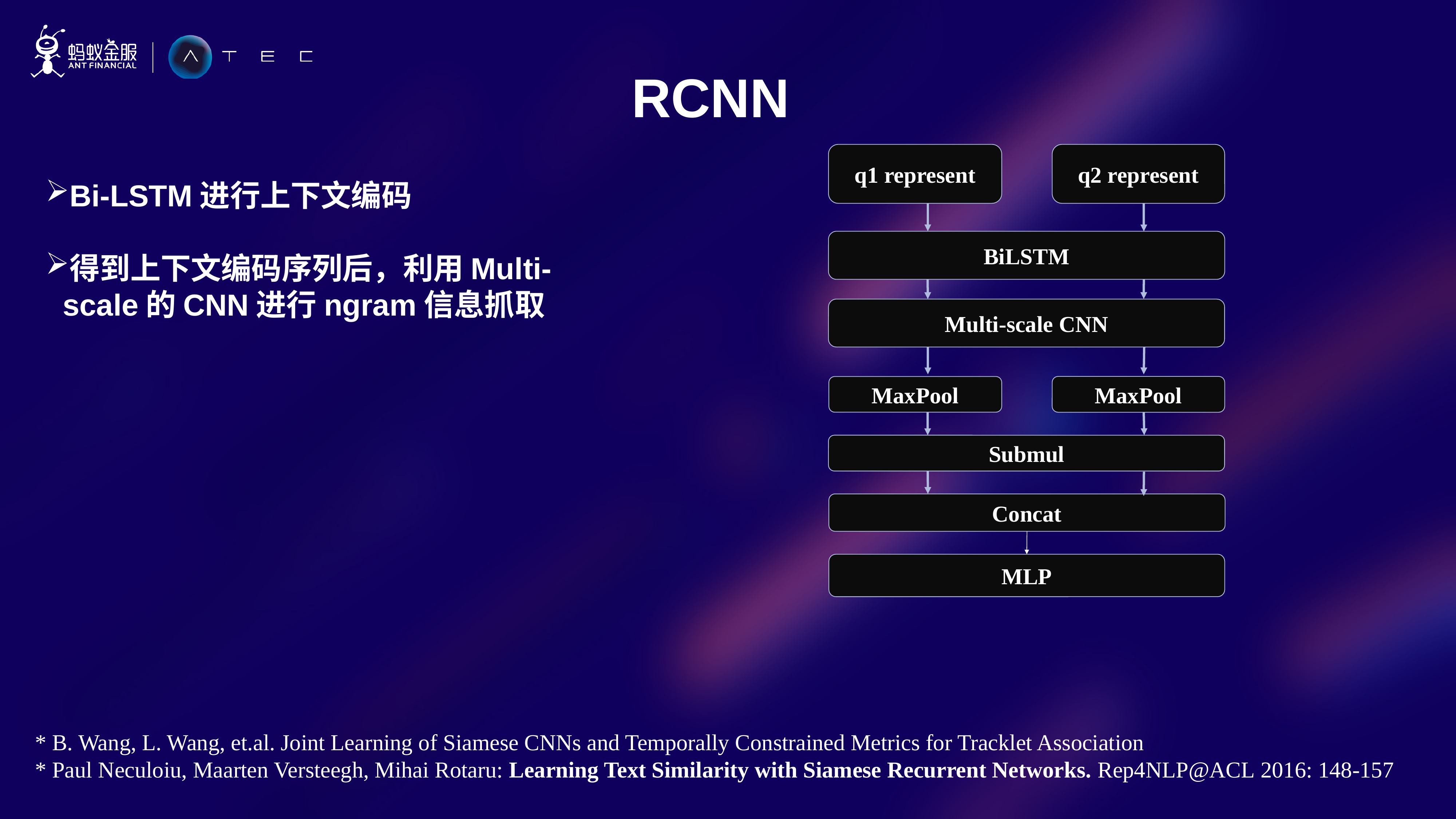

RCNN

Bi-LSTM进行上下文编码

得到上下文编码序列后，利用Multi-scale的CNN进行ngram信息抓取

q1 represent
q2 represent
BiLSTM
Multi-scale CNN
MaxPool
MaxPool
Submul
Concat
MLP
* B. Wang, L. Wang, et.al. Joint Learning of Siamese CNNs and Temporally Constrained Metrics for Tracklet Association
* Paul Neculoiu, Maarten Versteegh, Mihai Rotaru: Learning Text Similarity with Siamese Recurrent Networks. Rep4NLP@ACL 2016: 148-157